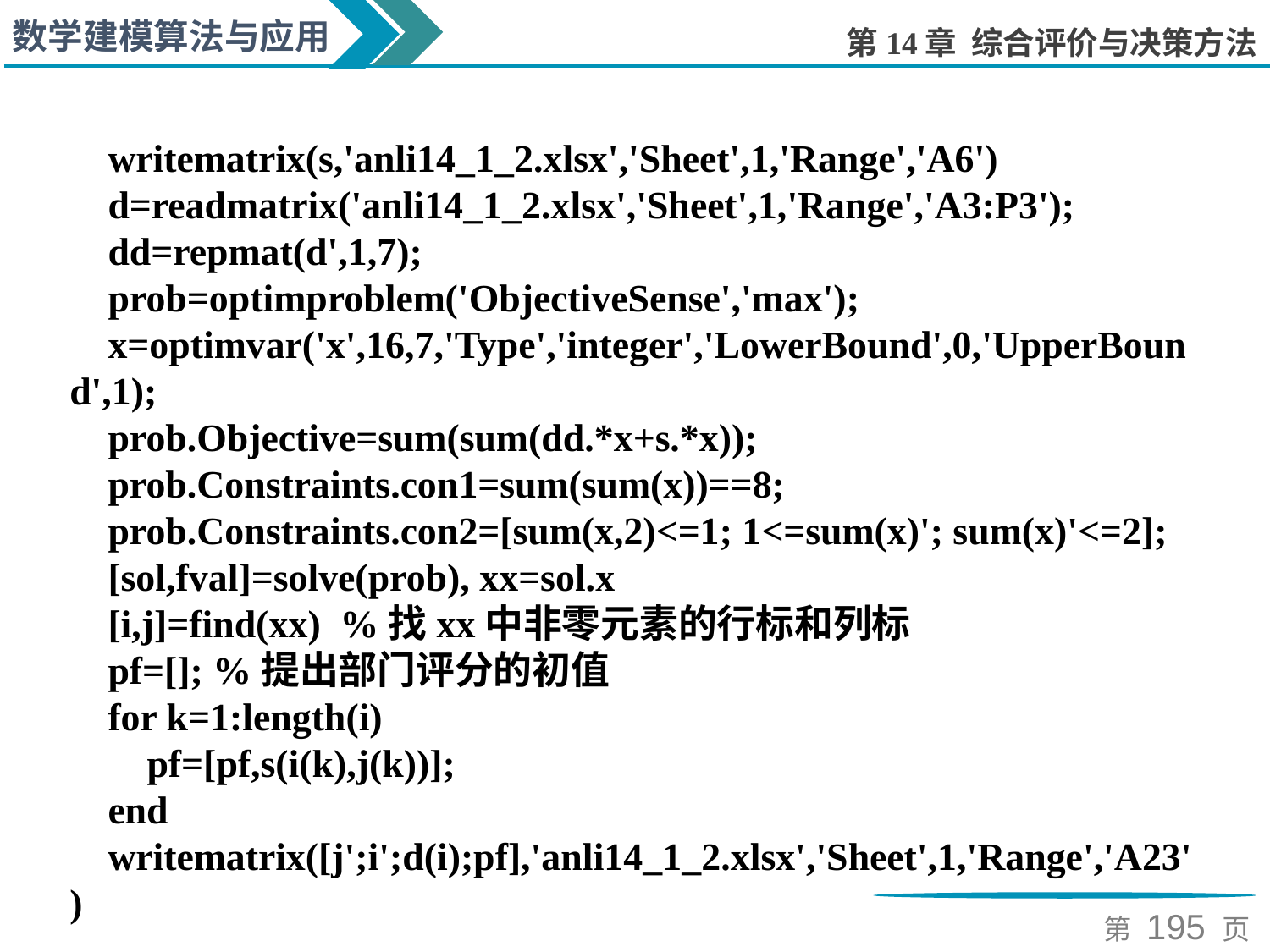

writematrix(s,'anli14_1_2.xlsx','Sheet',1,'Range','A6')
d=readmatrix('anli14_1_2.xlsx','Sheet',1,'Range','A3:P3');
dd=repmat(d',1,7);
prob=optimproblem('ObjectiveSense','max');
x=optimvar('x',16,7,'Type','integer','LowerBound',0,'UpperBound',1);
prob.Objective=sum(sum(dd.*x+s.*x));
prob.Constraints.con1=sum(sum(x))==8;
prob.Constraints.con2=[sum(x,2)<=1; 1<=sum(x)'; sum(x)'<=2];
[sol,fval]=solve(prob), xx=sol.x
[i,j]=find(xx)  %找xx中非零元素的行标和列标
pf=[]; %提出部门评分的初值
for k=1:length(i)
    pf=[pf,s(i(k),j(k))];
end
writematrix([j';i';d(i);pf],'anli14_1_2.xlsx','Sheet',1,'Range','A23')